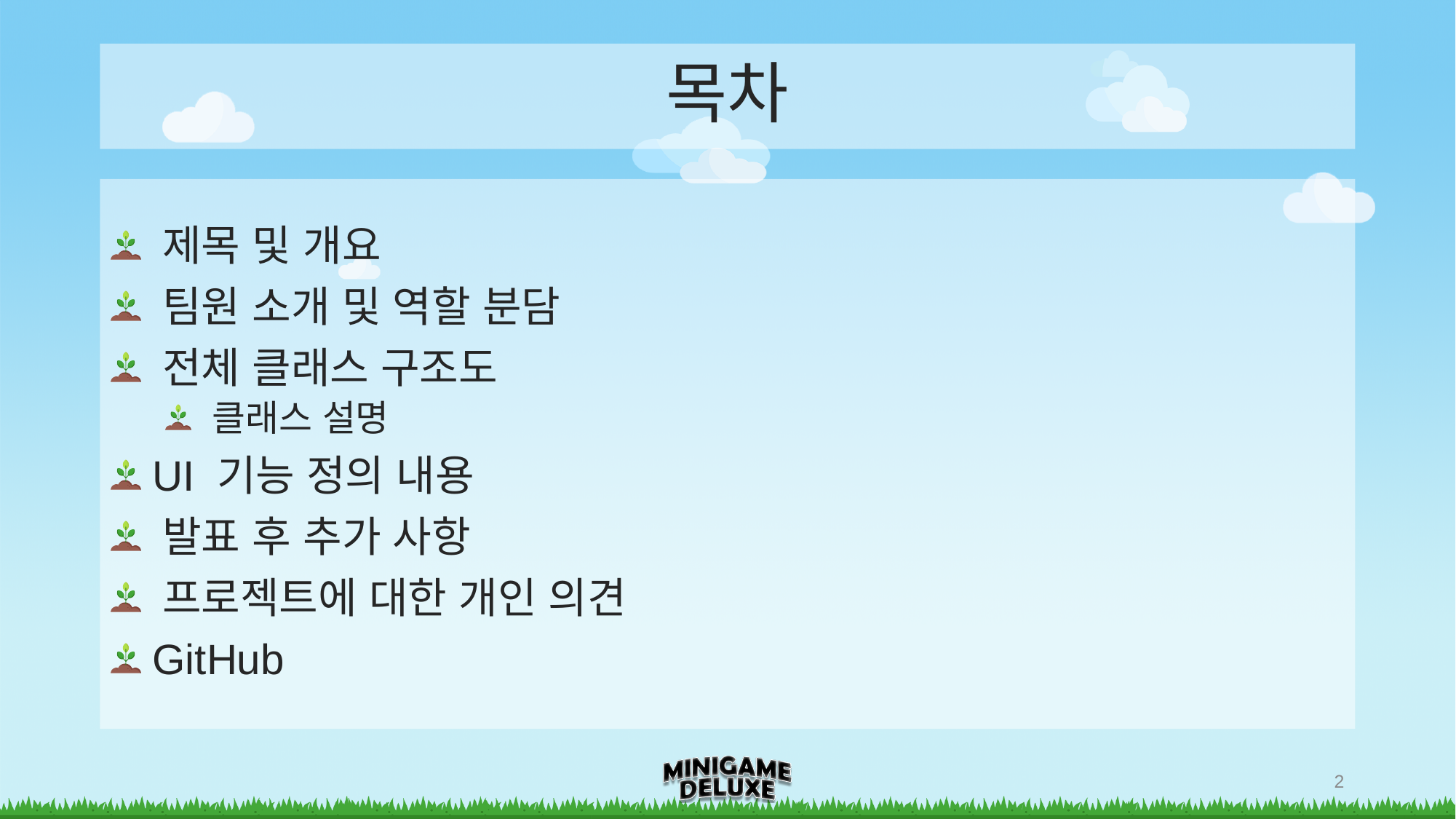

# 목차
 제목 및 개요
 팀원 소개 및 역할 분담
 전체 클래스 구조도
 클래스 설명
 UI 기능 정의 내용
 발표 후 추가 사항
 프로젝트에 대한 개인 의견
 GitHub
2